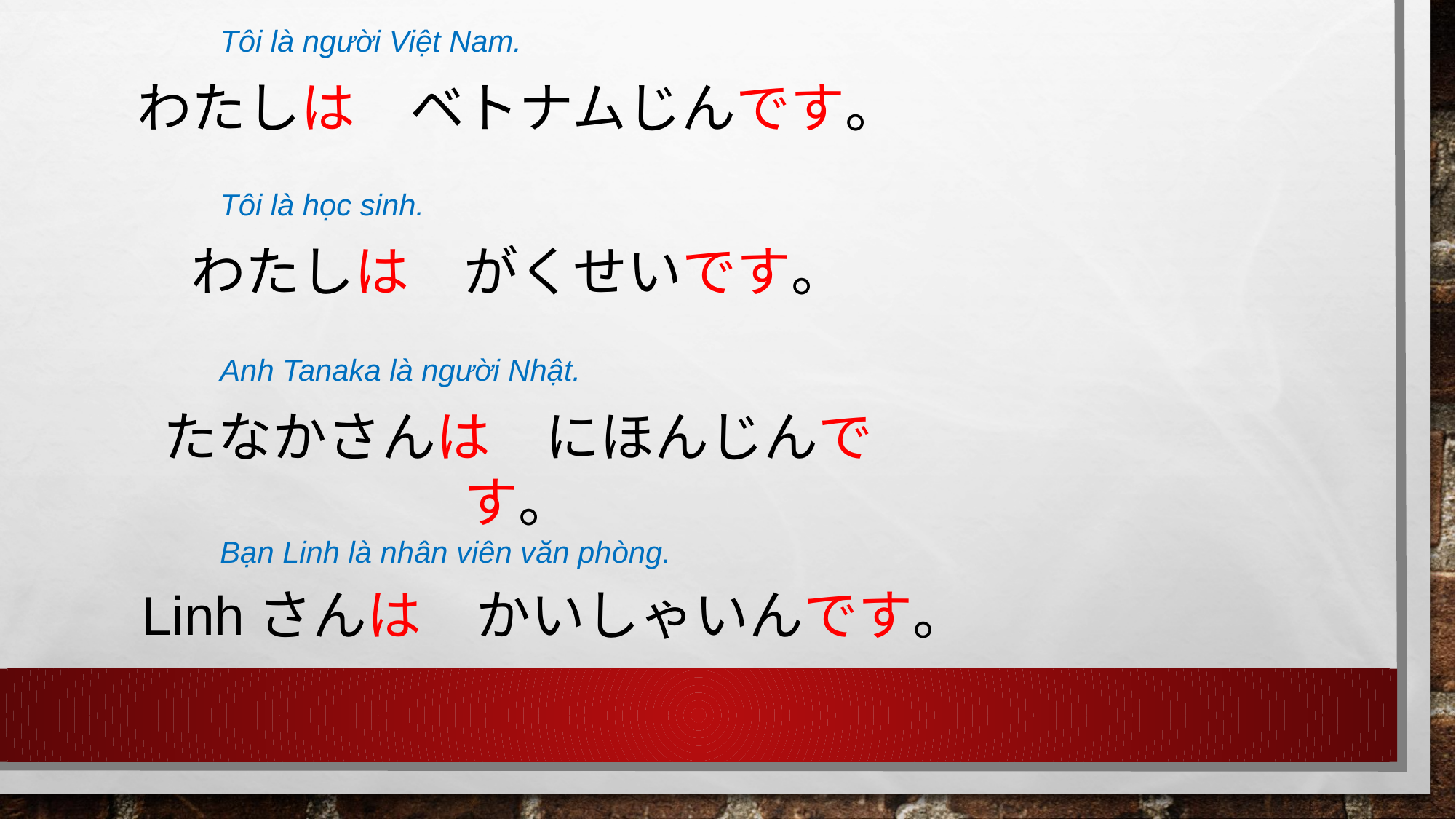

Tôi là người Việt Nam.
わたしは　ベトナムじんです。
Tôi là học sinh.
わたしは　がくせいです。
Anh Tanaka là người Nhật.
たなかさんは　にほんじんです。
Bạn Linh là nhân viên văn phòng.
Linhさんは　かいしゃいんです。